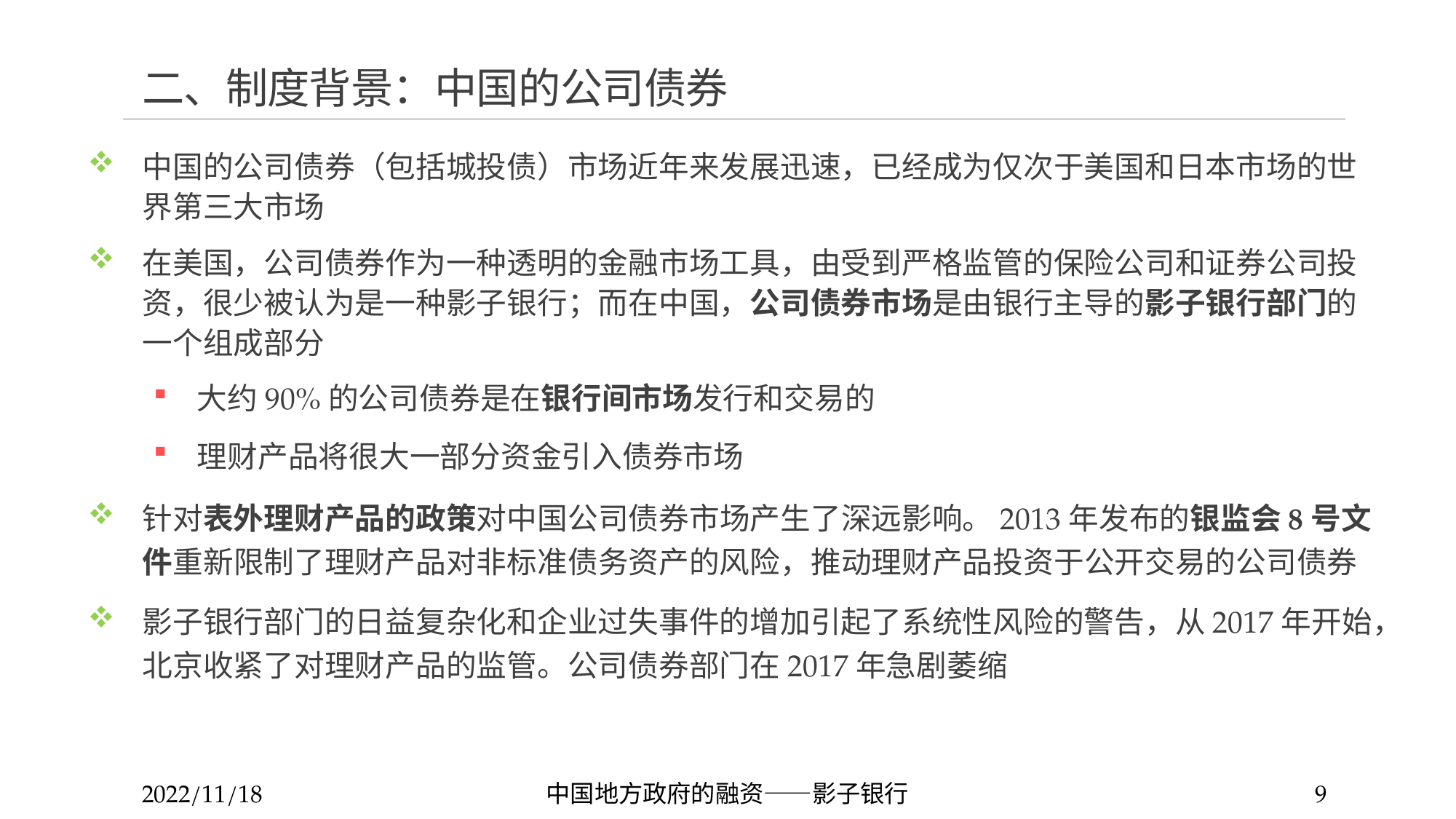

# 二、制度背景：中国的公司债券
中国的公司债券（包括城投债）市场近年来发展迅速，已经成为仅次于美国和日本市场的世界第三大市场
在美国，公司债券作为一种透明的金融市场工具，由受到严格监管的保险公司和证券公司投资，很少被认为是一种影子银行；而在中国，公司债券市场是由银行主导的影子银行部门的一个组成部分
大约90%的公司债券是在银行间市场发行和交易的
理财产品将很大一部分资金引入债券市场
针对表外理财产品的政策对中国公司债券市场产生了深远影响。2013年发布的银监会8号文件重新限制了理财产品对非标准债务资产的风险，推动理财产品投资于公开交易的公司债券
影子银行部门的日益复杂化和企业过失事件的增加引起了系统性风险的警告，从2017年开始，北京收紧了对理财产品的监管。公司债券部门在2017年急剧萎缩

2022/11/18
中国地方政府的融资——影子银行
9